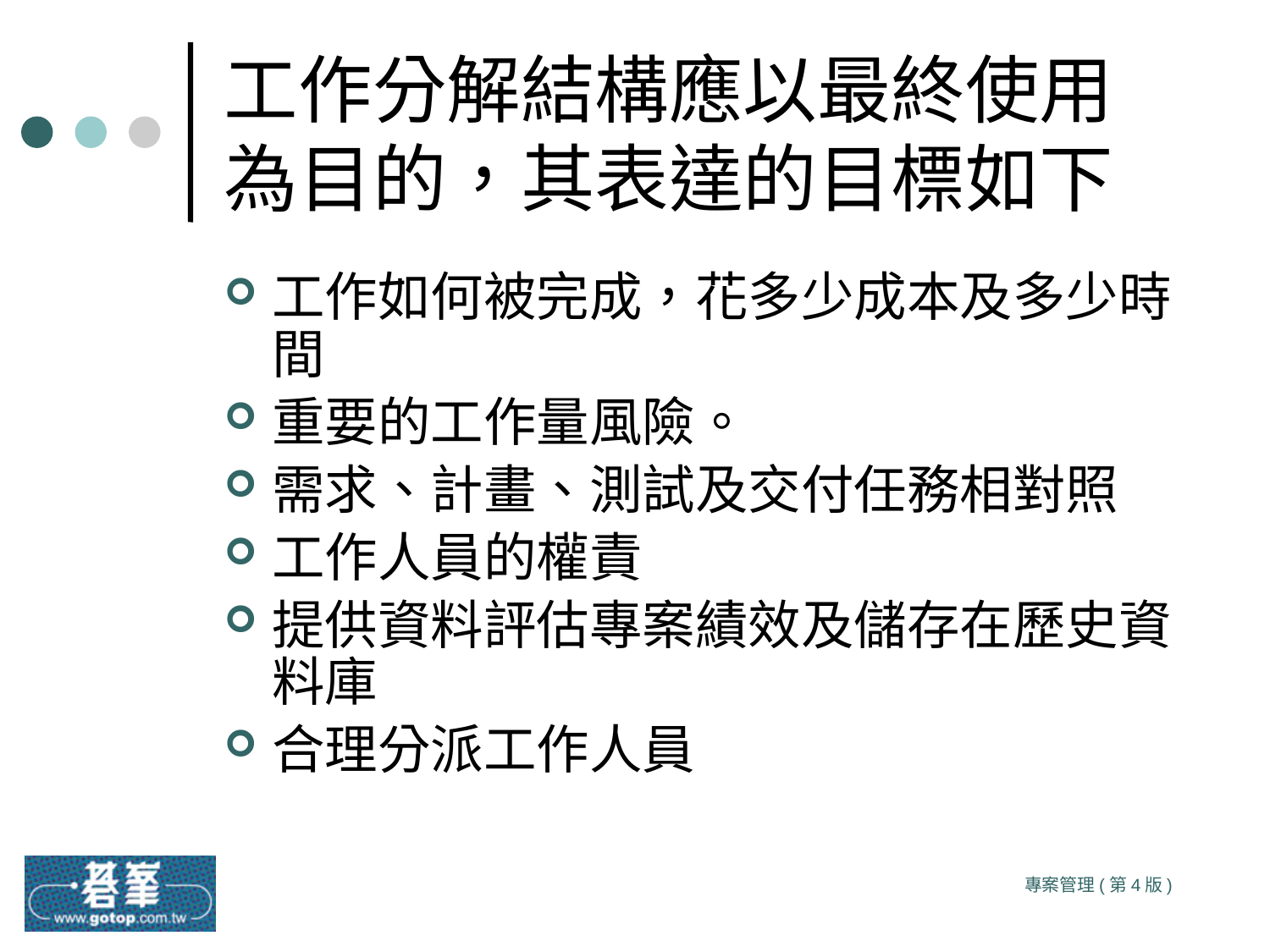

# 工作分解結構應以最終使用為目的，其表達的目標如下
工作如何被完成，花多少成本及多少時間
重要的工作量風險。
需求、計畫、測試及交付任務相對照
工作人員的權責
提供資料評估專案績效及儲存在歷史資料庫
合理分派工作人員
專案管理(第4版)